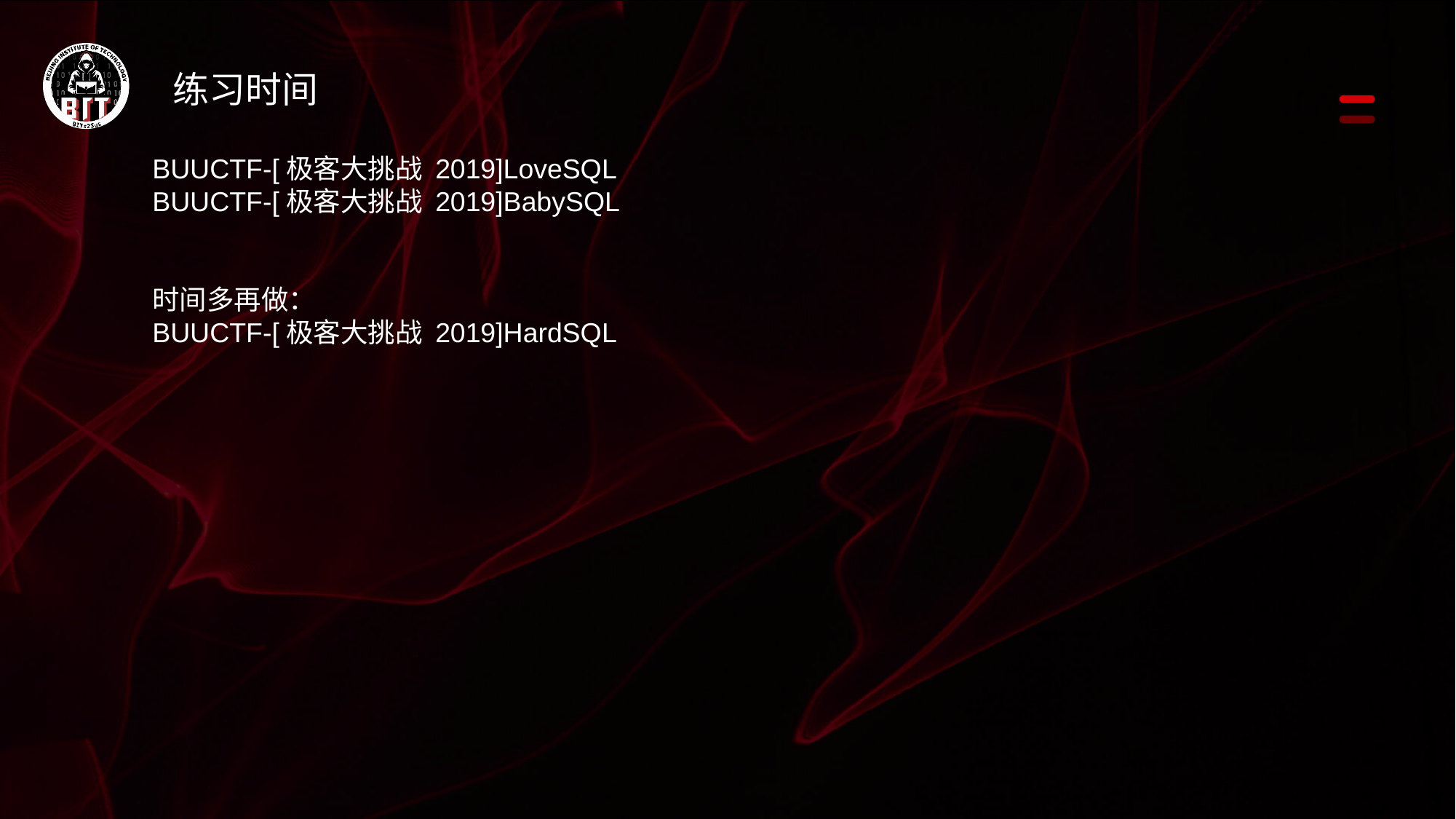

练习时间
BUUCTF-[极客大挑战 2019]LoveSQL
BUUCTF-[极客大挑战 2019]BabySQL

时间多再做：
BUUCTF-[极客大挑战 2019]HardSQL